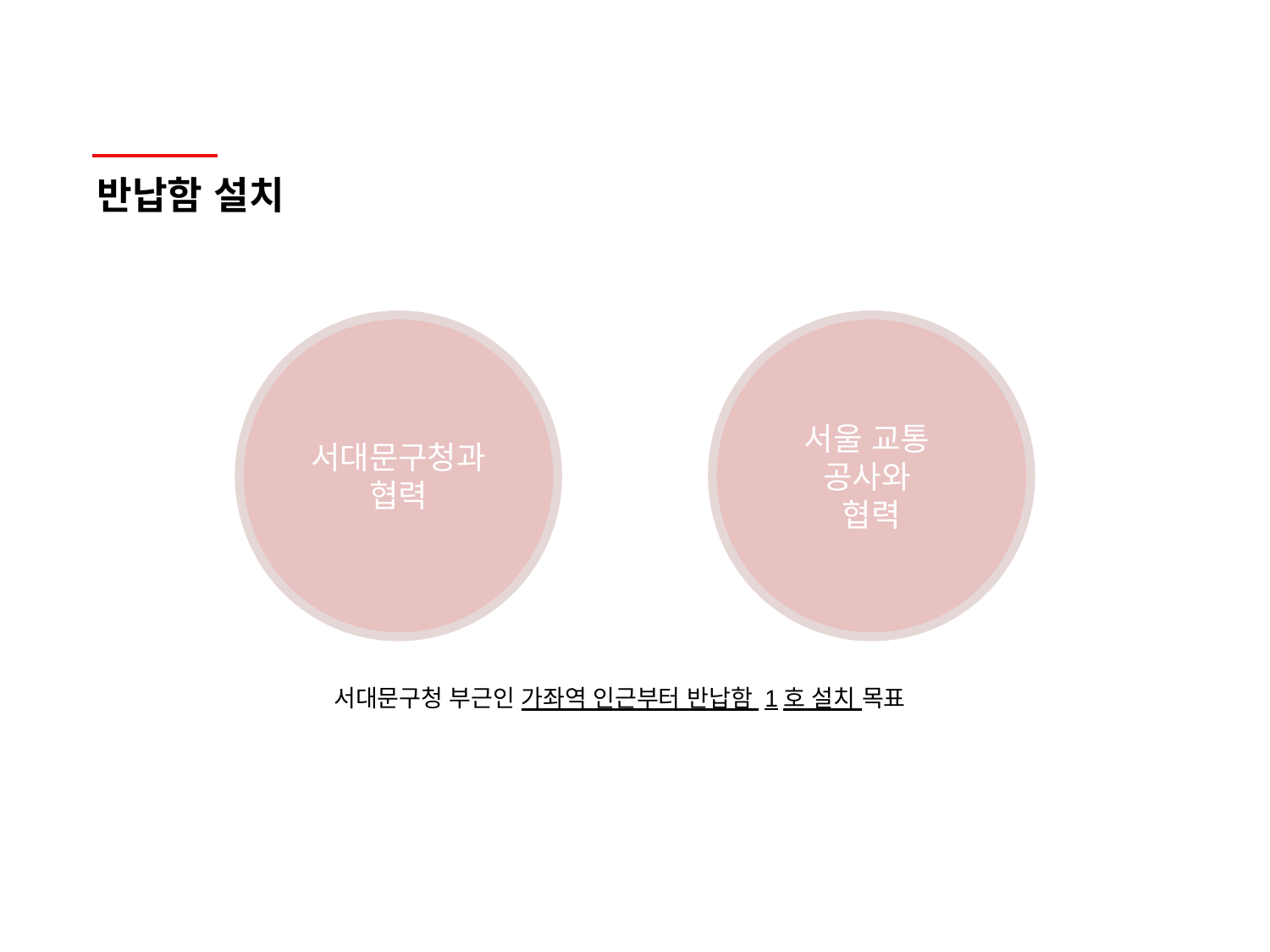

# 반납함 설치
서울 교통
공사와
협력
서대문구청과
협력
서대문구청 부근인 가좌역 인근부터 반납함 1호 설치 목표